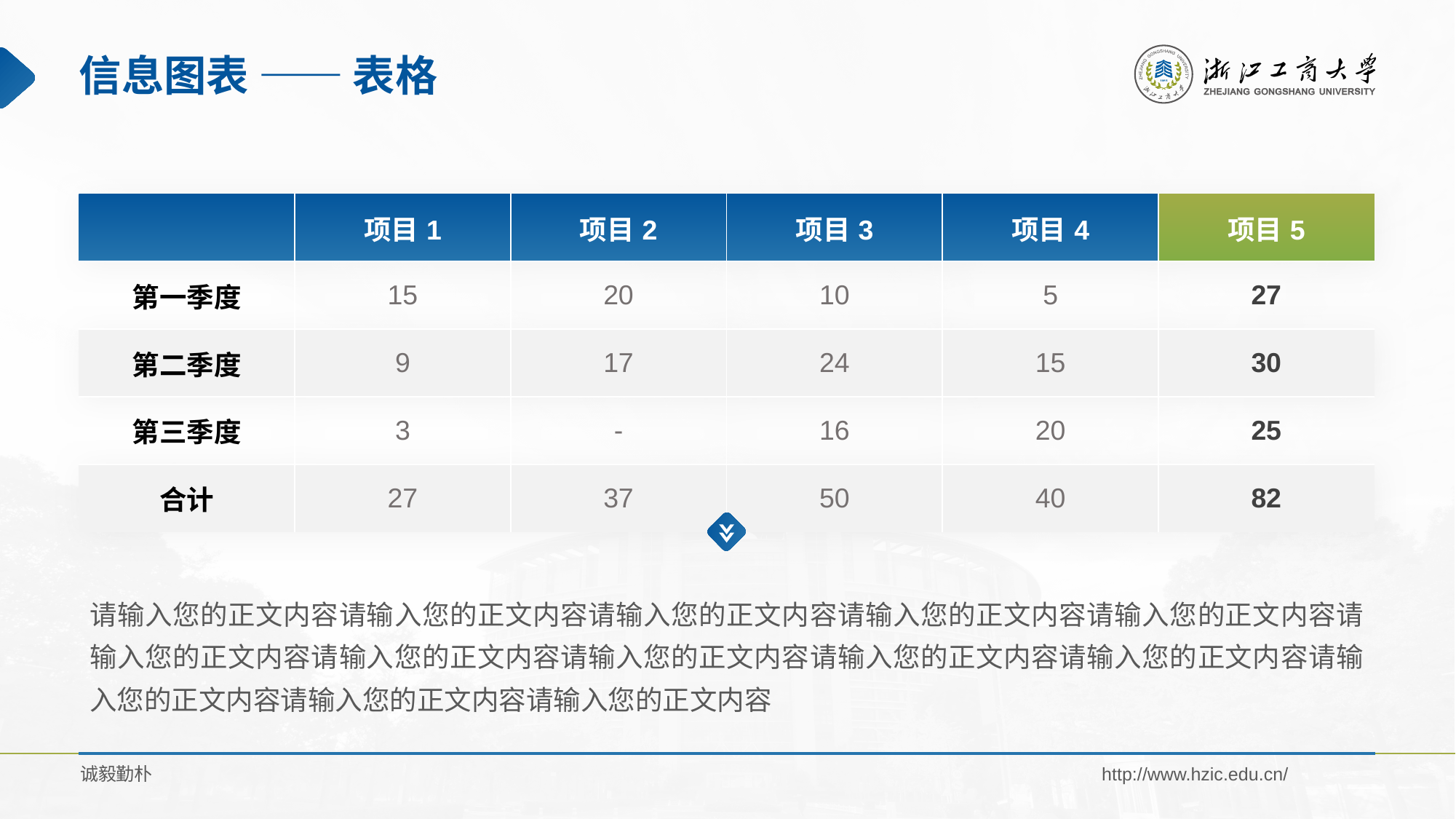

# 信息图表 —— 表格
|  | 项目1 | 项目2 | 项目3 | 项目4 | 项目5 |
| --- | --- | --- | --- | --- | --- |
| 第一季度 | 15 | 20 | 10 | 5 | 27 |
| 第二季度 | 9 | 17 | 24 | 15 | 30 |
| 第三季度 | 3 | - | 16 | 20 | 25 |
| 合计 | 27 | 37 | 50 | 40 | 82 |

请输入您的正文内容请输入您的正文内容请输入您的正文内容请输入您的正文内容请输入您的正文内容请输入您的正文内容请输入您的正文内容请输入您的正文内容请输入您的正文内容请输入您的正文内容请输入您的正文内容请输入您的正文内容请输入您的正文内容